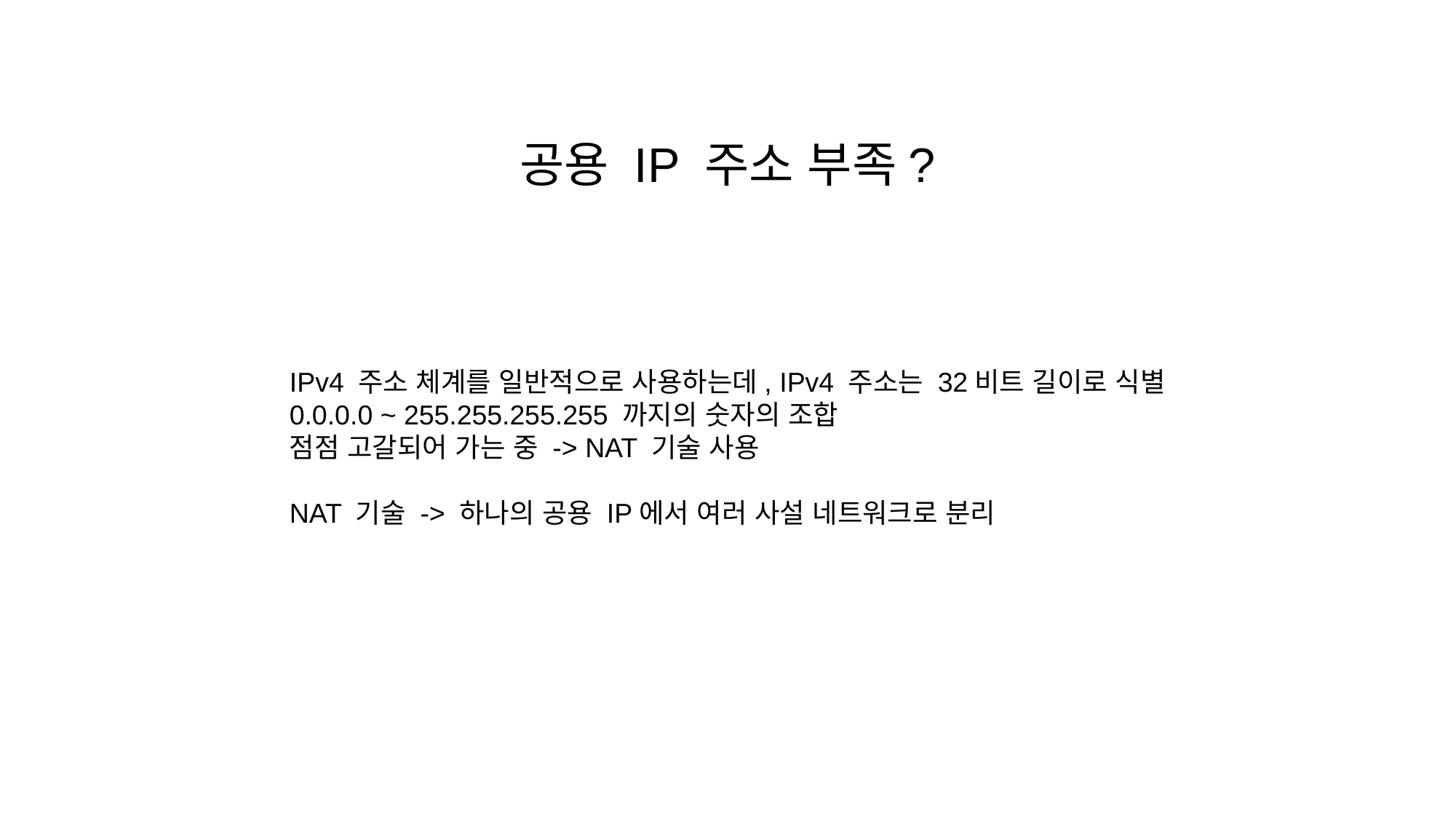

공용 IP 주소 부족?
IPv4 주소 체계를 일반적으로 사용하는데, IPv4 주소는 32비트 길이로 식별
0.0.0.0 ~ 255.255.255.255 까지의 숫자의 조합
점점 고갈되어 가는 중 -> NAT 기술 사용

NAT 기술 -> 하나의 공용 IP에서 여러 사설 네트워크로 분리